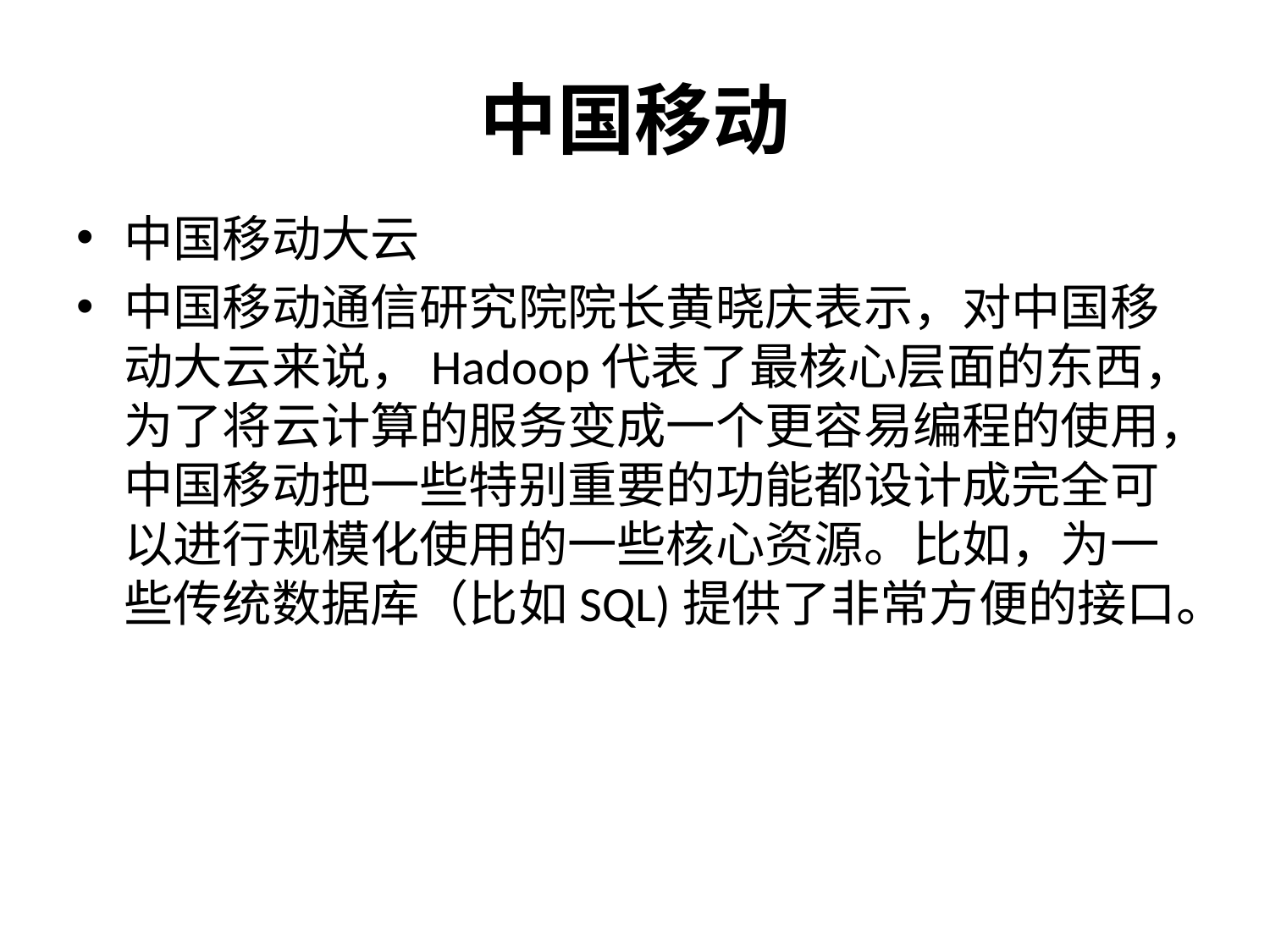

# 中国移动
中国移动大云
中国移动通信研究院院长黄晓庆表示，对中国移动大云来说，Hadoop代表了最核心层面的东西，为了将云计算的服务变成一个更容易编程的使用，中国移动把一些特别重要的功能都设计成完全可以进行规模化使用的一些核心资源。比如，为一些传统数据库（比如SQL)提供了非常方便的接口。